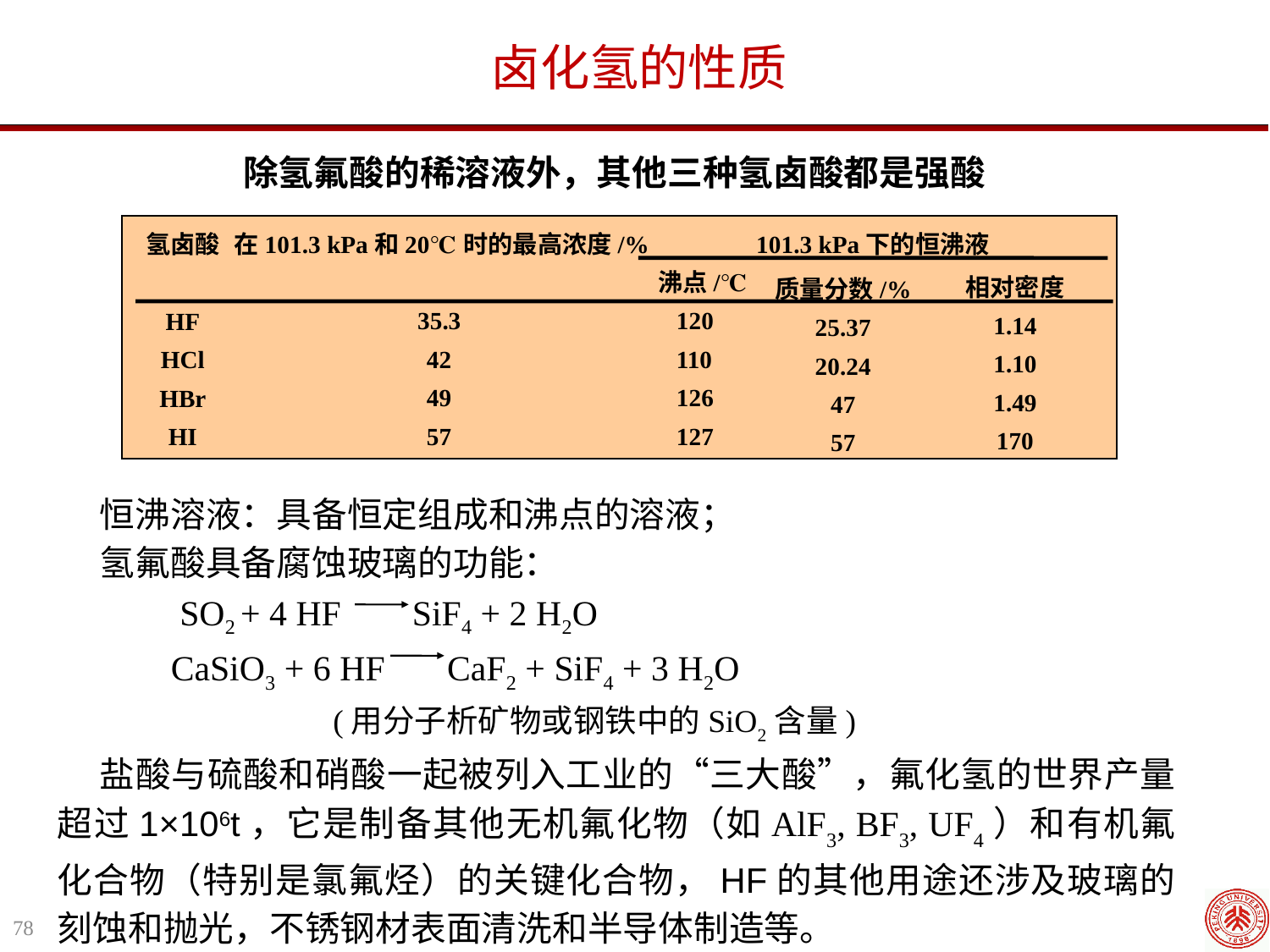

卤化氢的性质

除氢氟酸的稀溶液外，其他三种氢卤酸都是强酸
 在101.3 kPa和20℃时的最高浓度/%

35.3
42
49
57
                101.3 kPa下的恒沸液
沸点/℃
   120
   110
   126
   127
氢卤酸

HF
HCl
HBr
HI

相对密度
1.14
1.10
1.49
170

质量分数/%
25.37
20.24
47
57

恒沸溶液：具备恒定组成和沸点的溶液；
氢氟酸具备腐蚀玻璃的功能：
         SO2 + 4 HF        SiF4 + 2 H2O
        CaSiO3 + 6 HF       CaF2 + SiF4 + 3 H2O
                             (用分子析矿物或钢铁中的SiO2含量)
盐酸与硫酸和硝酸一起被列入工业的“三大酸”，氟化氢的世界产量超过1×106t，它是制备其他无机氟化物（如AlF3, BF3, UF4）和有机氟化合物（特别是氯氟烃）的关键化合物，HF的其他用途还涉及玻璃的刻蚀和抛光，不锈钢材表面清洗和半导体制造等。

78